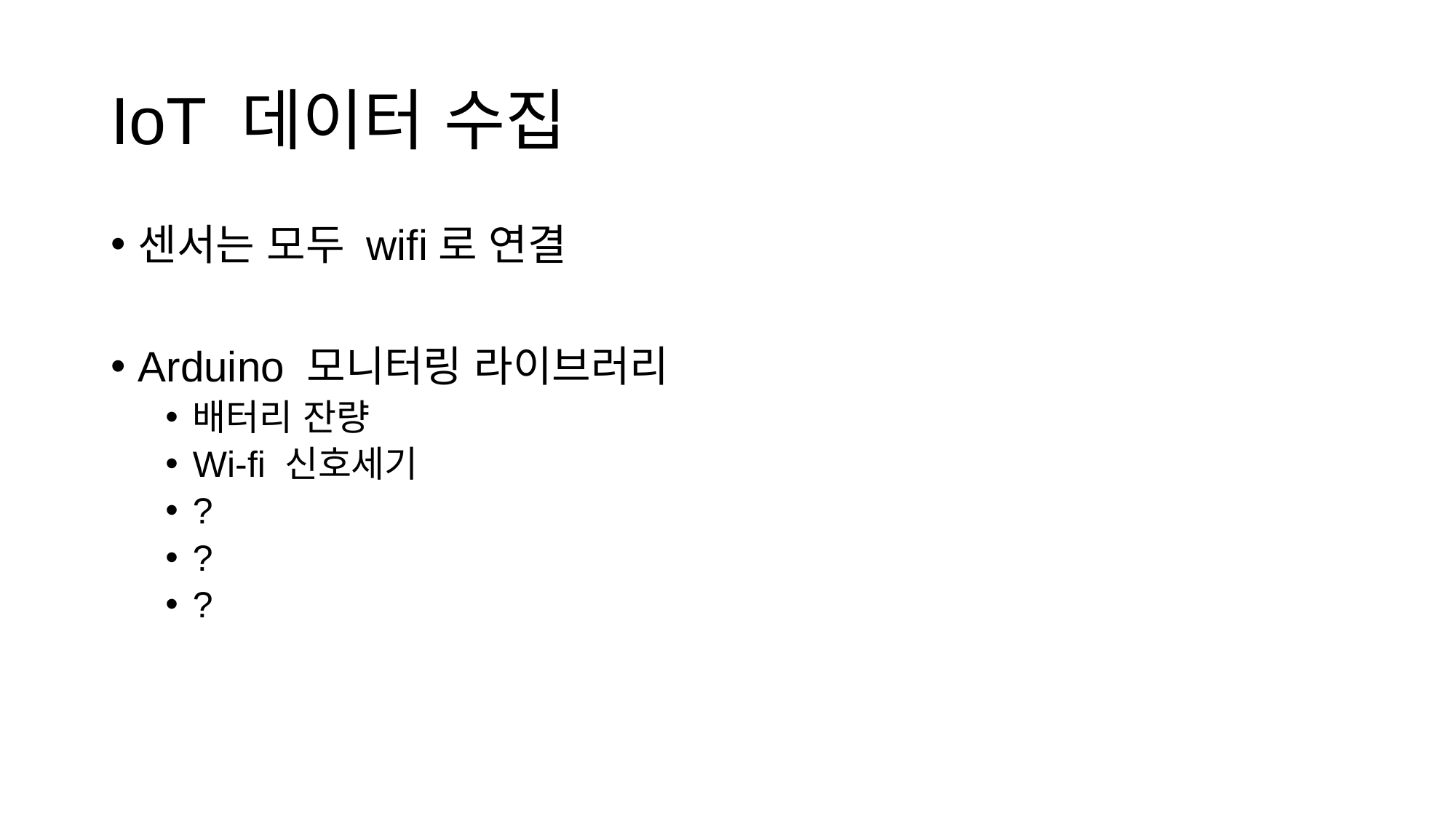

# IoT 데이터 수집
센서는 모두 wifi로 연결

Arduino 모니터링 라이브러리
배터리 잔량
Wi-fi 신호세기
?
?
?